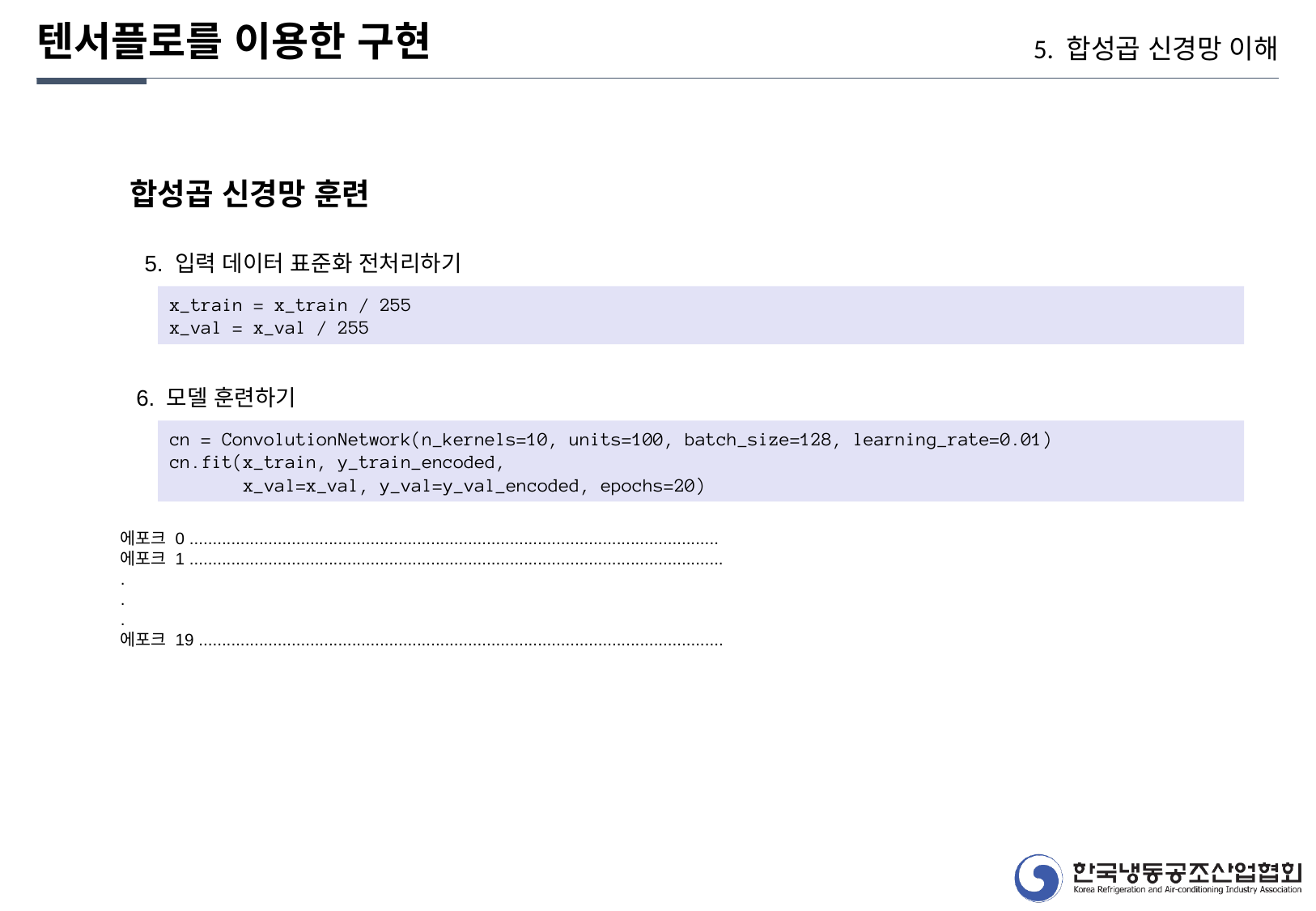

텐서플로를 이용한 구현
5. 합성곱 신경망 이해
합성곱 신경망 훈련
5. 입력 데이터 표준화 전처리하기
x_train = x_train / 255
x_val = x_val / 255
6. 모델 훈련하기
cn = ConvolutionNetwork(n_kernels=10, units=100, batch_size=128, learning_rate=0.01)
cn.fit(x_train, y_train_encoded,
       x_val=x_val, y_val=y_val_encoded, epochs=20)
에포크 0 ..................................................................................................................
에포크 1 ...................................................................................................................
.
.
.
에포크 19 .................................................................................................................